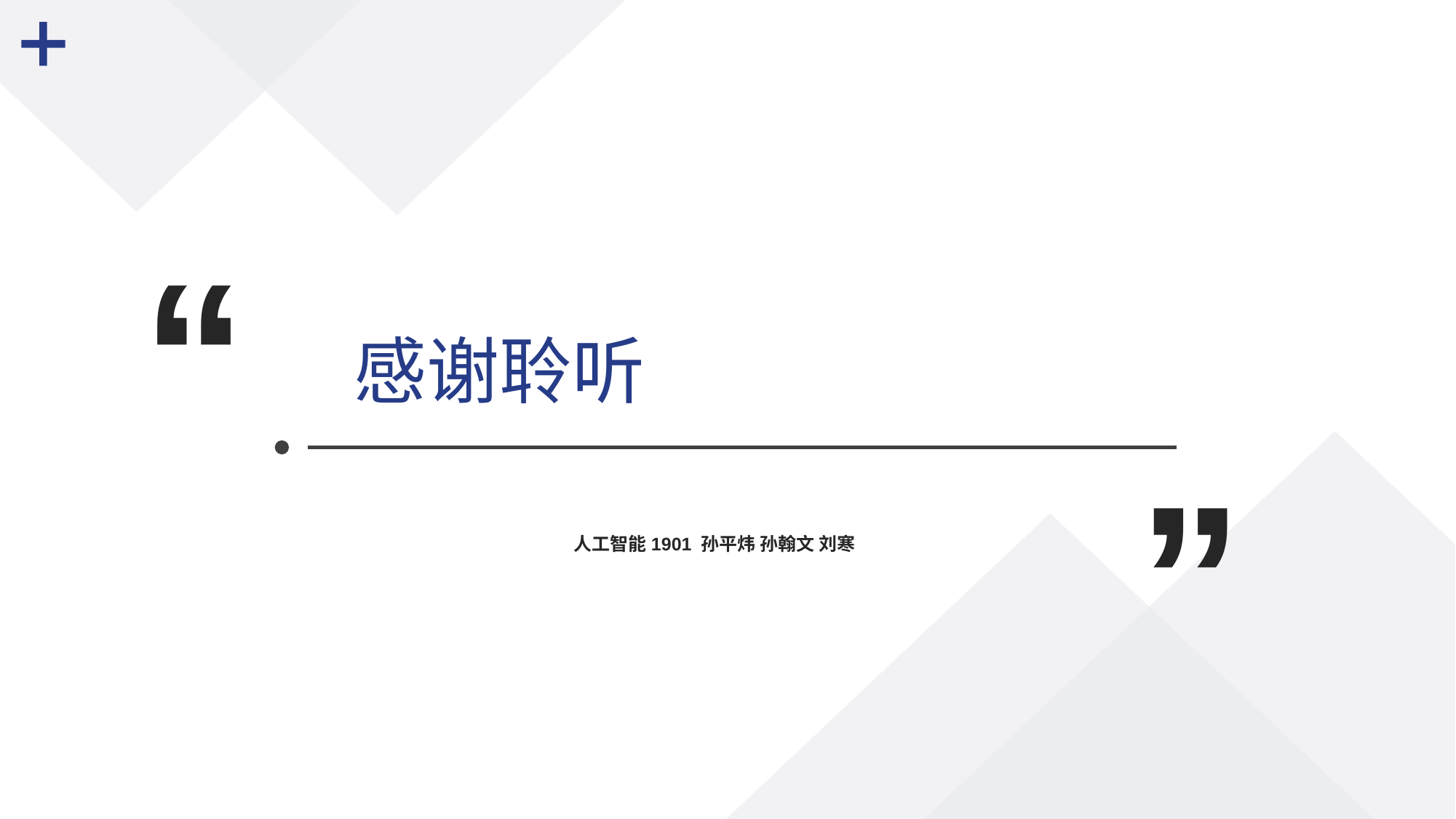

“
”
感谢聆听

人工智能1901 孙平炜 孙翰文 刘寒